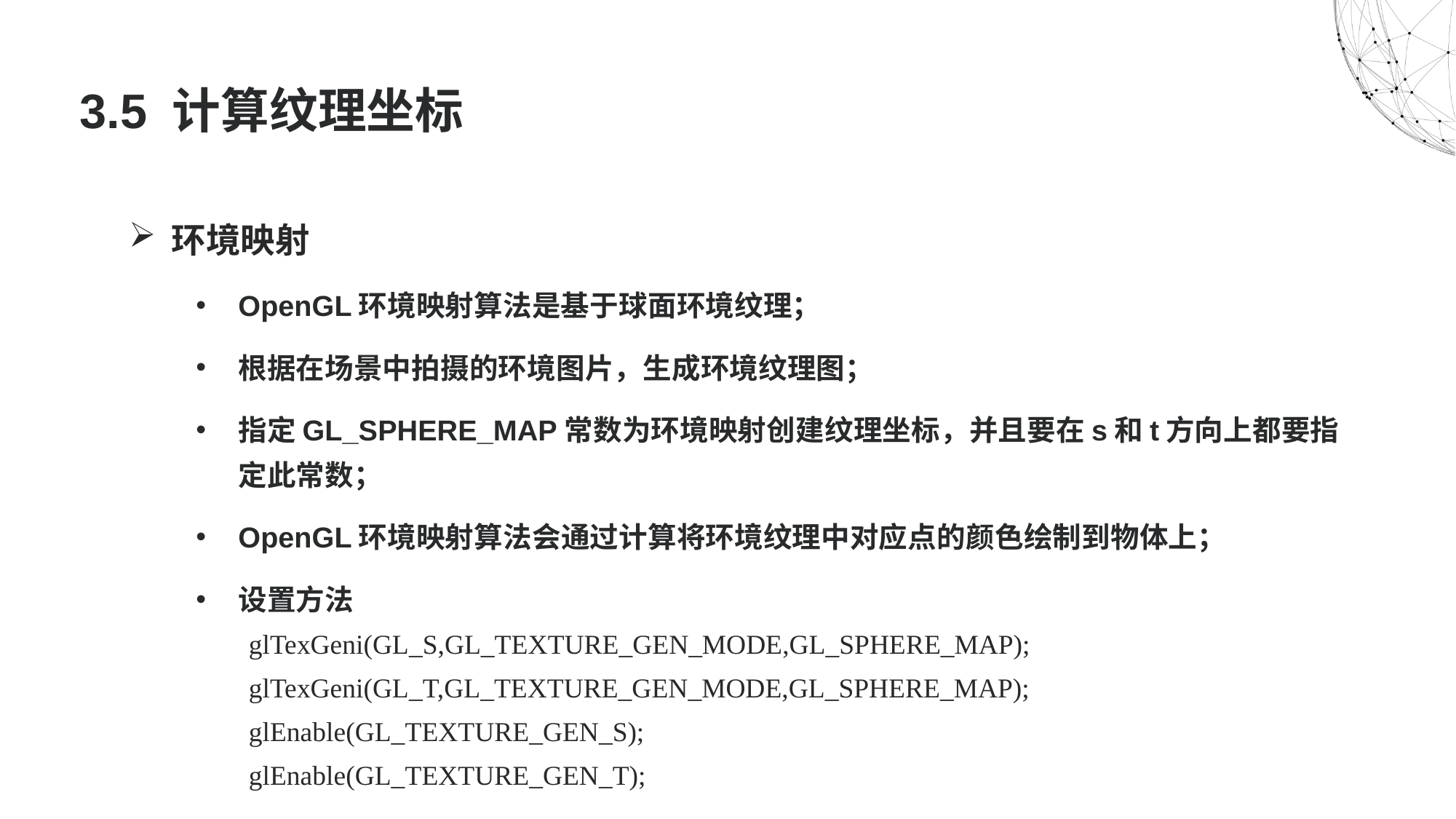

# 3.5 计算纹理坐标
环境映射
OpenGL环境映射算法是基于球面环境纹理；
根据在场景中拍摄的环境图片，生成环境纹理图；
指定GL_SPHERE_MAP常数为环境映射创建纹理坐标，并且要在s和t方向上都要指定此常数；
OpenGL环境映射算法会通过计算将环境纹理中对应点的颜色绘制到物体上；
设置方法
glTexGeni(GL_S,GL_TEXTURE_GEN_MODE,GL_SPHERE_MAP);
glTexGeni(GL_T,GL_TEXTURE_GEN_MODE,GL_SPHERE_MAP);
glEnable(GL_TEXTURE_GEN_S);
glEnable(GL_TEXTURE_GEN_T);